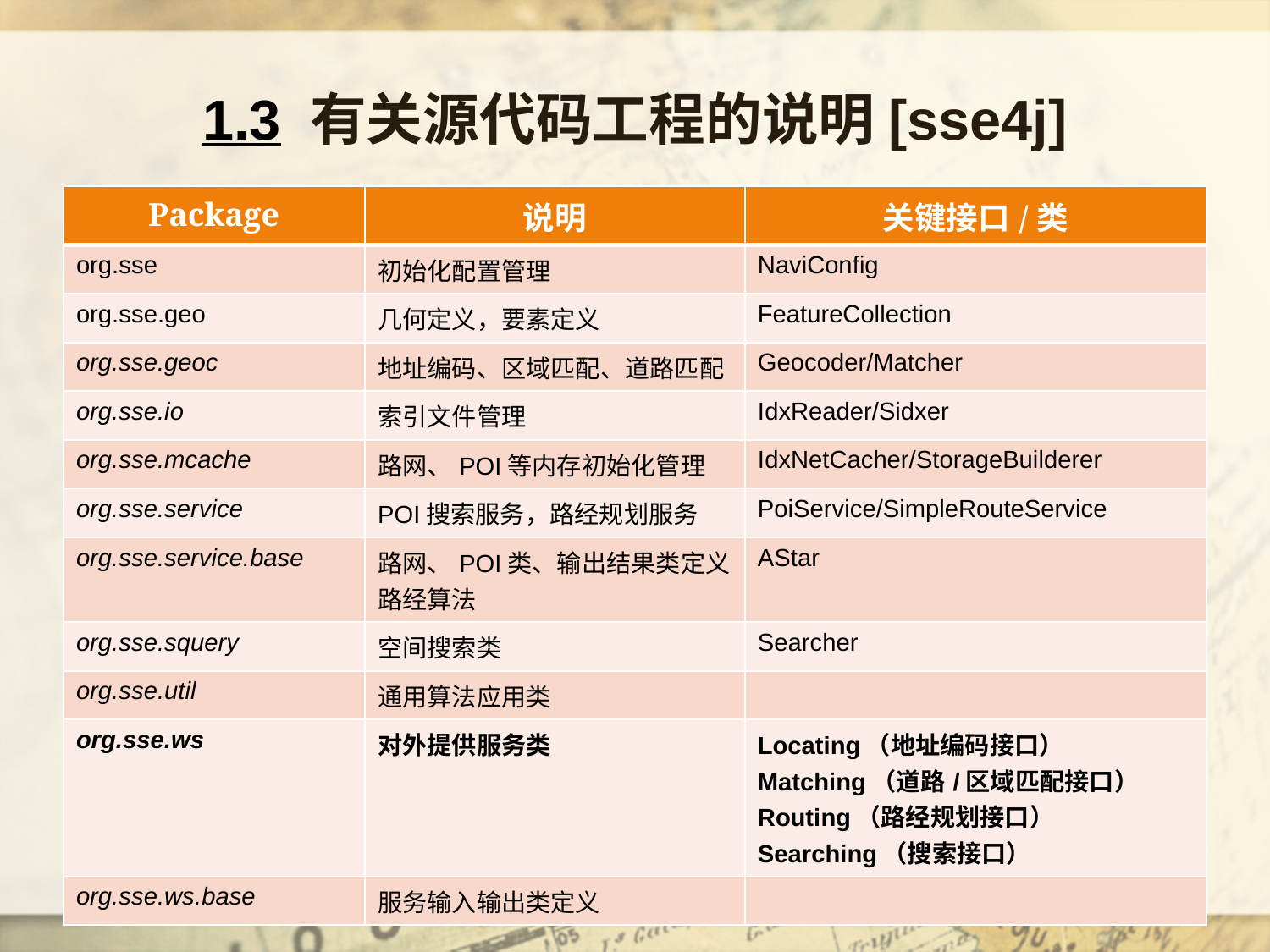

# 1.3 有关源代码工程的说明[sse4j]
| Package | 说明 | 关键接口/类 |
| --- | --- | --- |
| org.sse | 初始化配置管理 | NaviConfig |
| org.sse.geo | 几何定义，要素定义 | FeatureCollection |
| org.sse.geoc | 地址编码、区域匹配、道路匹配 | Geocoder/Matcher |
| org.sse.io | 索引文件管理 | IdxReader/Sidxer |
| org.sse.mcache | 路网、POI等内存初始化管理 | IdxNetCacher/StorageBuilderer |
| org.sse.service | POI搜索服务，路经规划服务 | PoiService/SimpleRouteService |
| org.sse.service.base | 路网、POI类、输出结果类定义 路经算法 | AStar |
| org.sse.squery | 空间搜索类 | Searcher |
| org.sse.util | 通用算法应用类 |  |
| org.sse.ws | 对外提供服务类 | Locating（地址编码接口） Matching（道路/区域匹配接口） Routing（路经规划接口） Searching（搜索接口） |
| org.sse.ws.base | 服务输入输出类定义 |  |